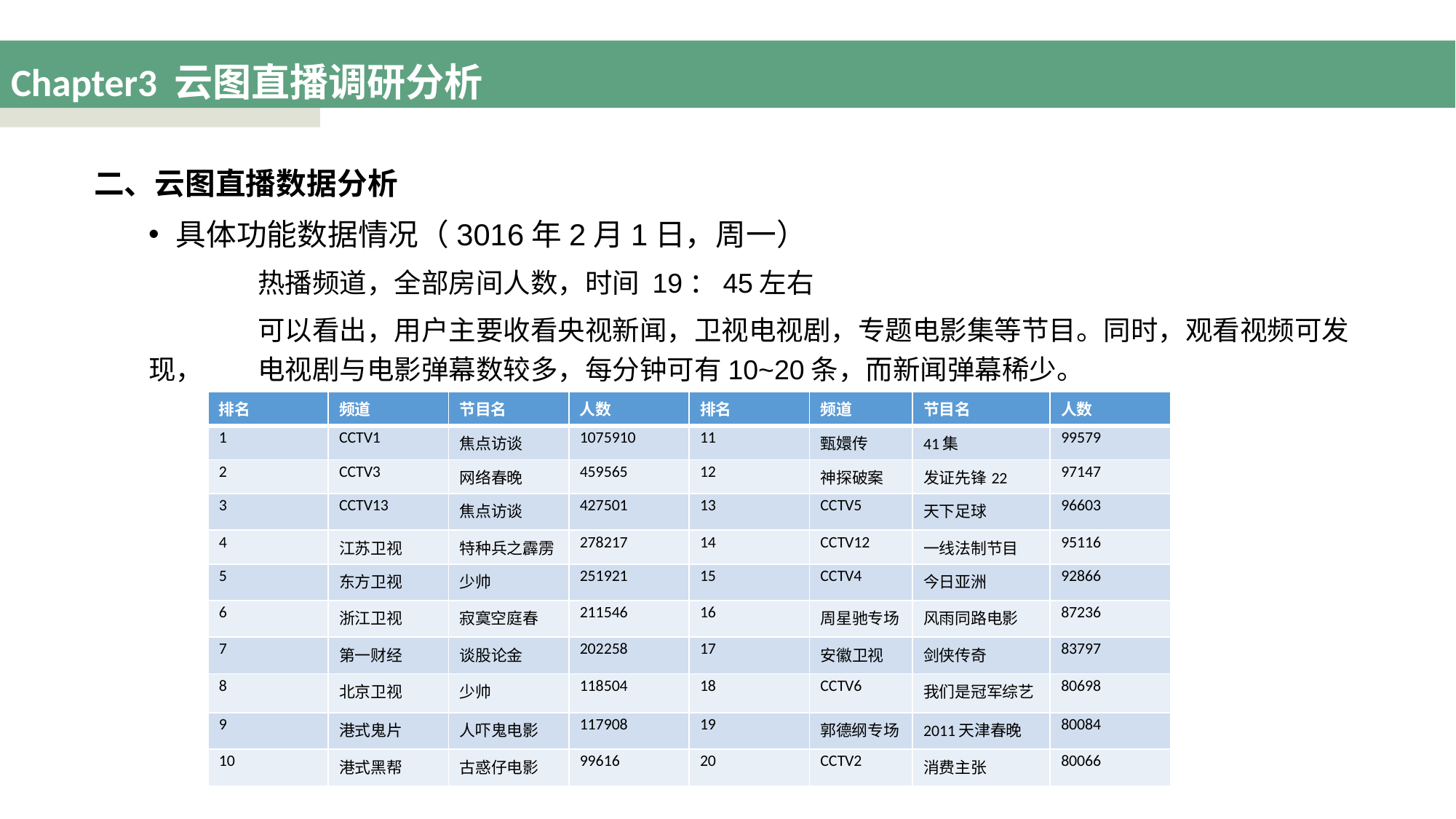

# Chapter3 云图直播调研分析
二、云图直播数据分析
具体功能数据情况（3016年2月1日，周一）
	热播频道，全部房间人数，时间 19：45左右
	可以看出，用户主要收看央视新闻，卫视电视剧，专题电影集等节目。同时，观看视频可发现，	电视剧与电影弹幕数较多，每分钟可有10~20条，而新闻弹幕稀少。

| 排名 | 频道 | 节目名 | 人数 | 排名 | 频道 | 节目名 | 人数 |
| --- | --- | --- | --- | --- | --- | --- | --- |
| 1 | CCTV1 | 焦点访谈 | 1075910 | 11 | 甄嬛传 | 41集 | 99579 |
| 2 | CCTV3 | 网络春晚 | 459565 | 12 | 神探破案 | 发证先锋22 | 97147 |
| 3 | CCTV13 | 焦点访谈 | 427501 | 13 | CCTV5 | 天下足球 | 96603 |
| 4 | 江苏卫视 | 特种兵之霹雳 | 278217 | 14 | CCTV12 | 一线法制节目 | 95116 |
| 5 | 东方卫视 | 少帅 | 251921 | 15 | CCTV4 | 今日亚洲 | 92866 |
| 6 | 浙江卫视 | 寂寞空庭春 | 211546 | 16 | 周星驰专场 | 风雨同路电影 | 87236 |
| 7 | 第一财经 | 谈股论金 | 202258 | 17 | 安徽卫视 | 剑侠传奇 | 83797 |
| 8 | 北京卫视 | 少帅 | 118504 | 18 | CCTV6 | 我们是冠军综艺 | 80698 |
| 9 | 港式鬼片 | 人吓鬼电影 | 117908 | 19 | 郭德纲专场 | 2011天津春晚 | 80084 |
| 10 | 港式黑帮 | 古惑仔电影 | 99616 | 20 | CCTV2 | 消费主张 | 80066 |